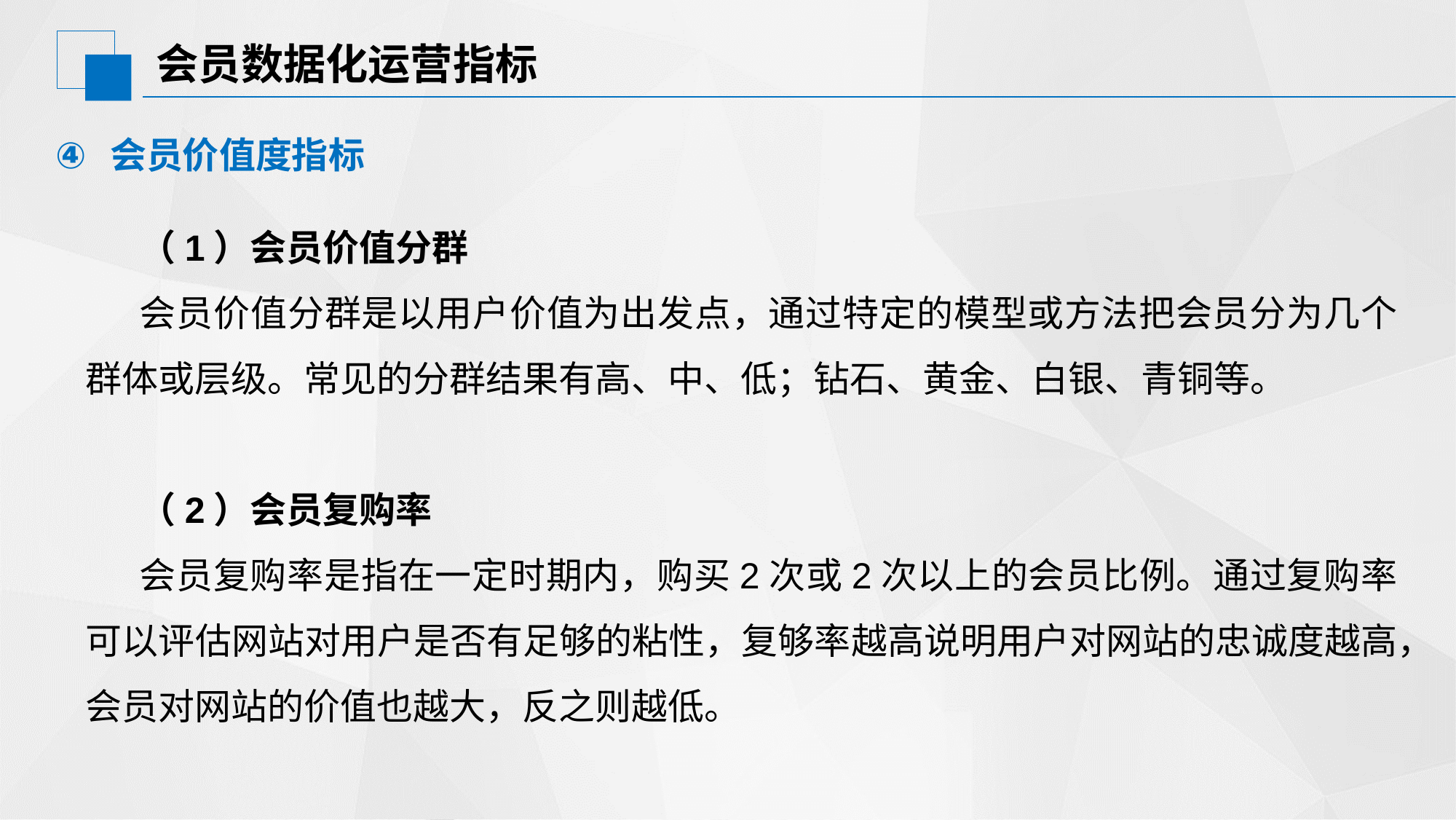

# 会员数据化运营指标
会员价值度指标
（1）会员价值分群
会员价值分群是以用户价值为出发点，通过特定的模型或方法把会员分为几个群体或层级。常见的分群结果有高、中、低；钻石、黄金、白银、青铜等。

（2）会员复购率
会员复购率是指在一定时期内，购买2次或2次以上的会员比例。通过复购率可以评估网站对用户是否有足够的粘性，复够率越高说明用户对网站的忠诚度越高，会员对网站的价值也越大，反之则越低。